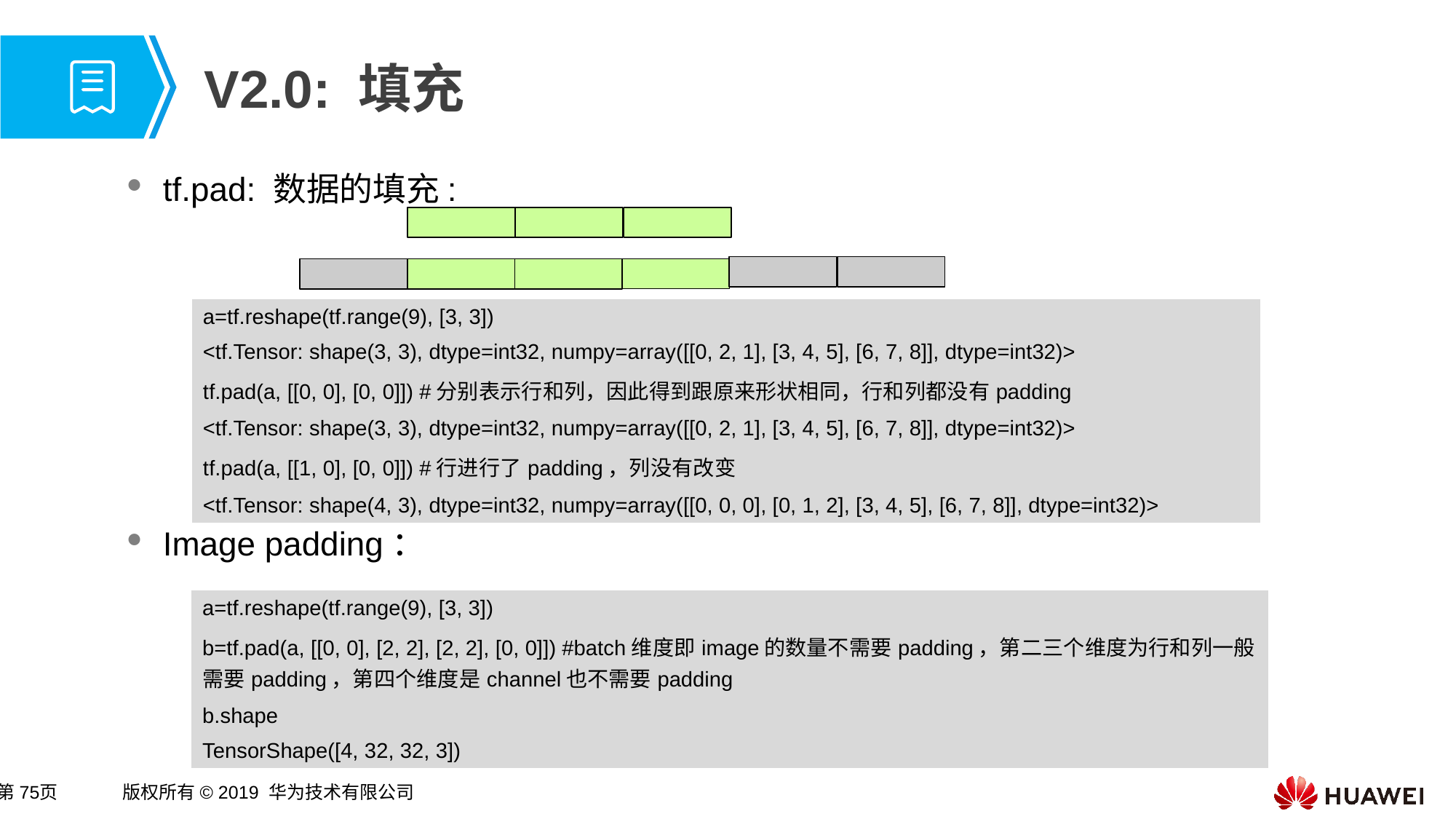

# V2.0: 填充
tf.pad: 数据的填充:

Image padding：

| a=tf.reshape(tf.range(9), [3, 3]) |
| --- |
| <tf.Tensor: shape(3, 3), dtype=int32, numpy=array([[0, 2, 1], [3, 4, 5], [6, 7, 8]], dtype=int32)> |
| tf.pad(a, [[0, 0], [0, 0]]) #分别表示行和列，因此得到跟原来形状相同，行和列都没有padding |
| <tf.Tensor: shape(3, 3), dtype=int32, numpy=array([[0, 2, 1], [3, 4, 5], [6, 7, 8]], dtype=int32)> |
| tf.pad(a, [[1, 0], [0, 0]]) #行进行了padding，列没有改变 |
| <tf.Tensor: shape(4, 3), dtype=int32, numpy=array([[0, 0, 0], [0, 1, 2], [3, 4, 5], [6, 7, 8]], dtype=int32)> |
| a=tf.reshape(tf.range(9), [3, 3]) |
| --- |
| b=tf.pad(a, [[0, 0], [2, 2], [2, 2], [0, 0]]) #batch维度即image的数量不需要padding，第二三个维度为行和列一般需要padding，第四个维度是channel也不需要padding |
| b.shape |
| TensorShape([4, 32, 32, 3]) |